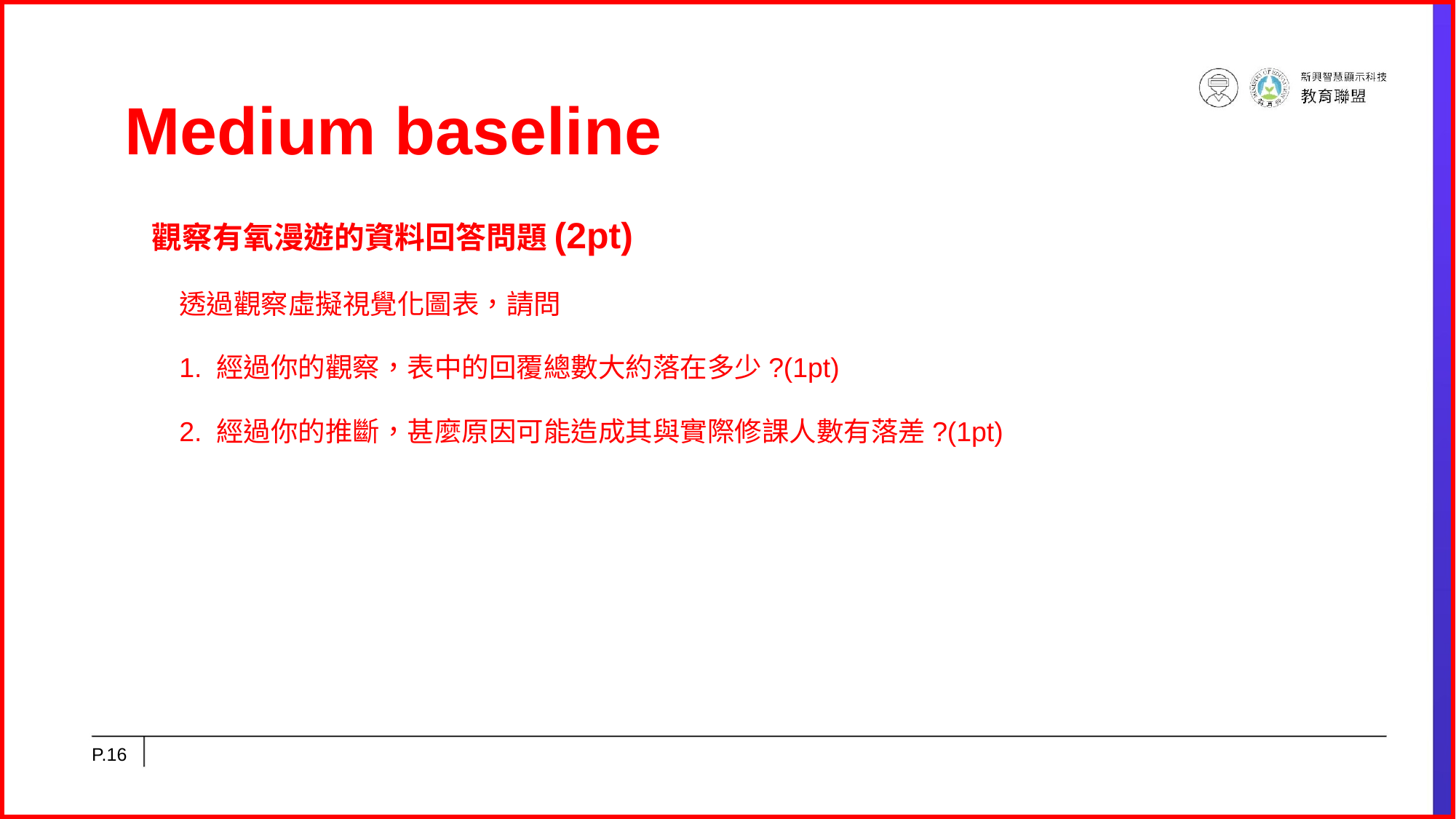

# Medium baseline
觀察有氧漫遊的資料回答問題(2pt)
透過觀察虛擬視覺化圖表，請問
1. 經過你的觀察，表中的回覆總數大約落在多少?(1pt)
2. 經過你的推斷，甚麼原因可能造成其與實際修課人數有落差?(1pt)
P.16